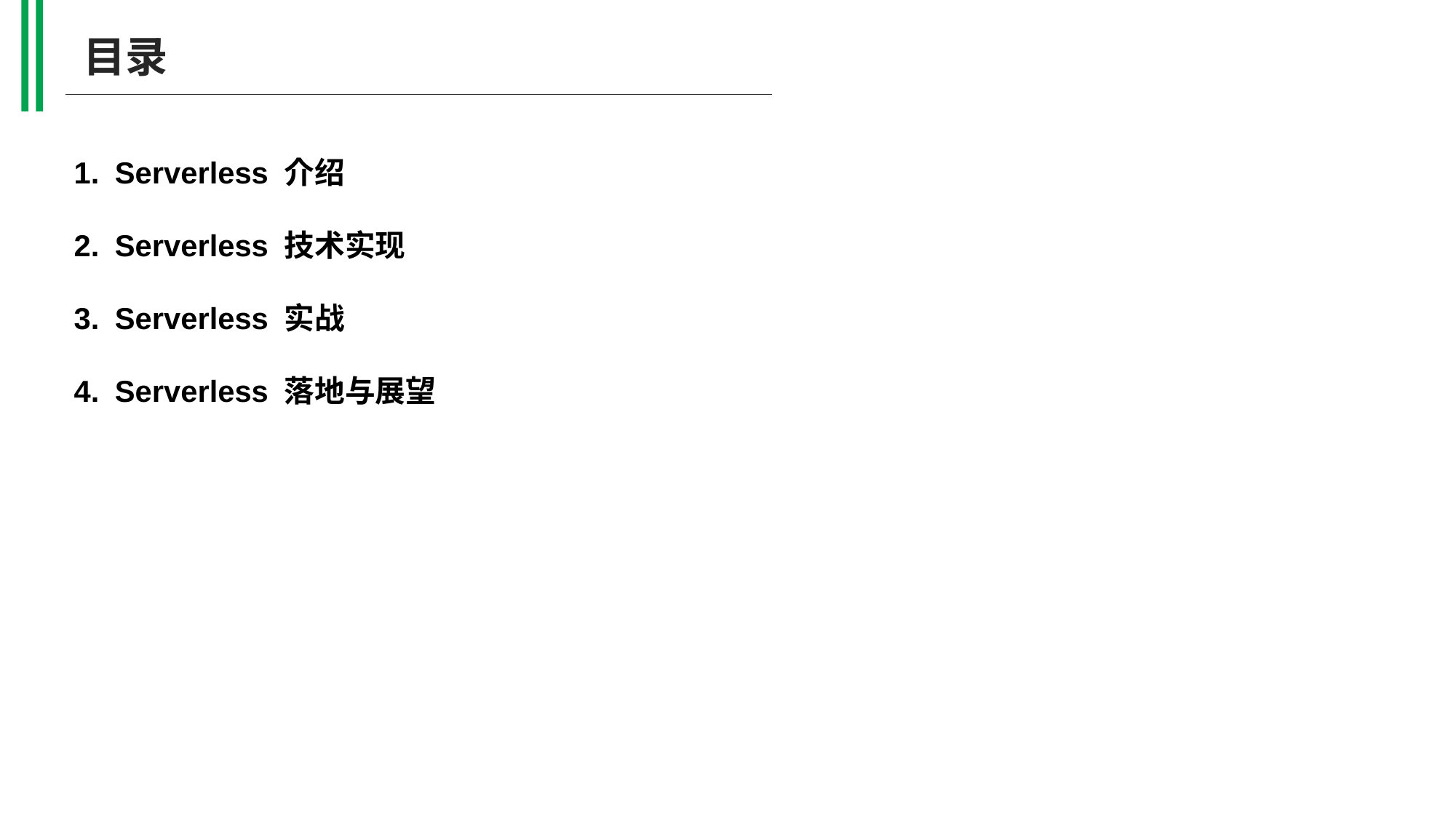

目录
Serverless 介绍
Serverless 技术实现
Serverless 实战
Serverless 落地与展望